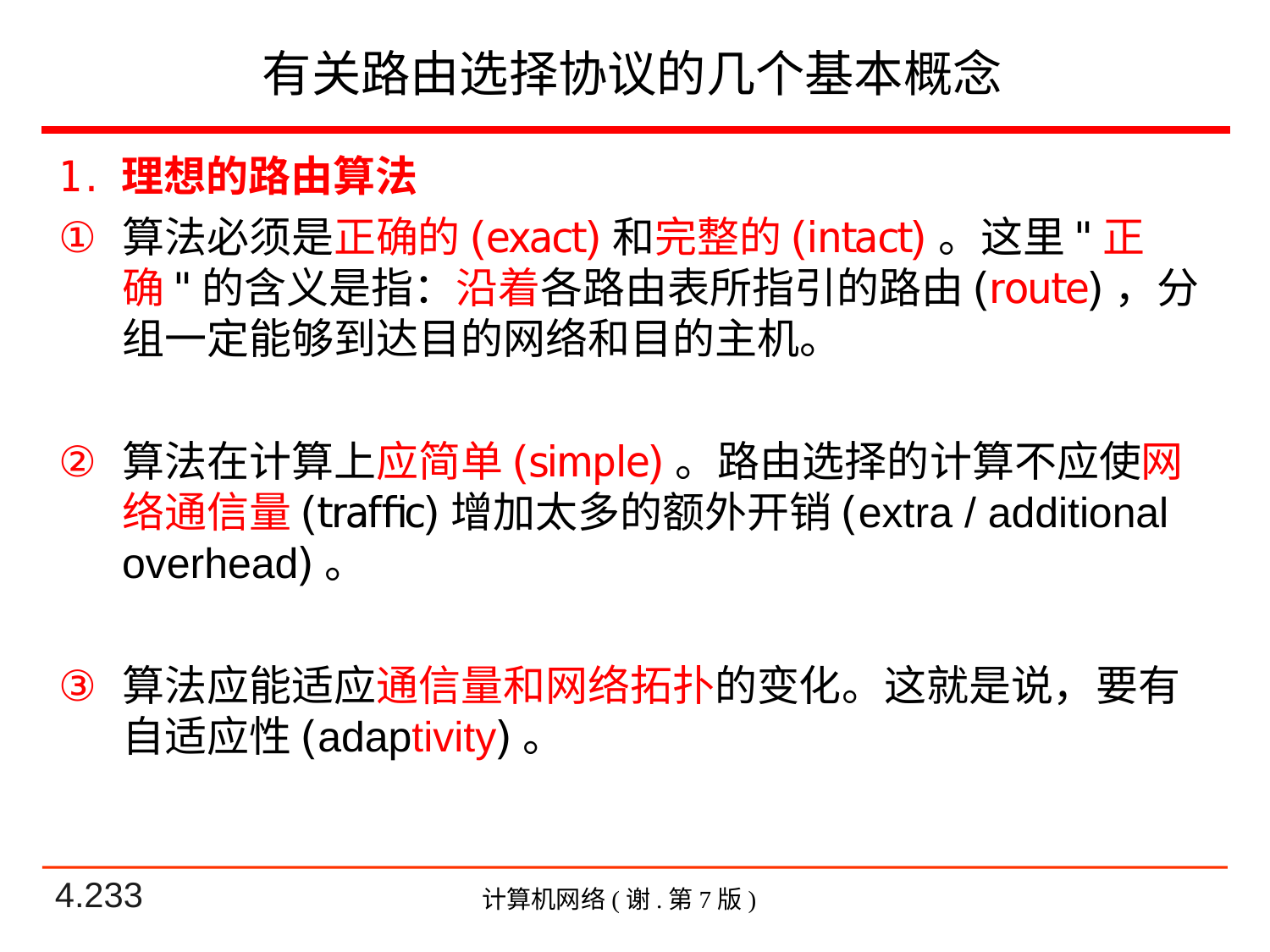

# 有关路由选择协议的几个基本概念
1. 理想的路由算法
算法必须是正确的(exact)和完整的(intact)。这里"正确"的含义是指：沿着各路由表所指引的路由(route)，分组一定能够到达目的网络和目的主机。

算法在计算上应简单(simple)。路由选择的计算不应使网络通信量(traffic)增加太多的额外开销(extra / additional overhead)。

算法应能适应通信量和网络拓扑的变化。这就是说，要有自适应性(adaptivity)。